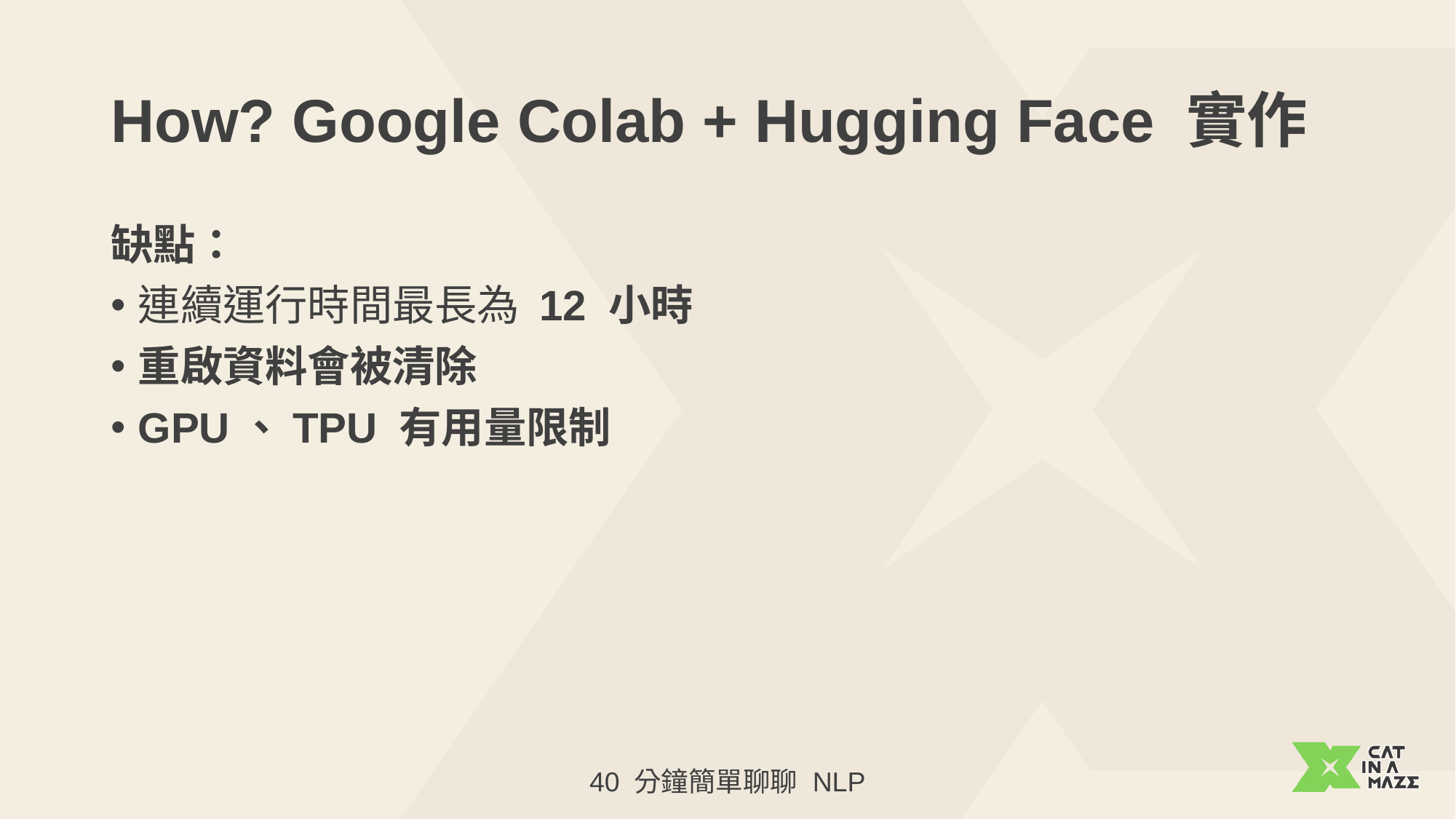

# How? Google Colab + Hugging Face 實作
缺點：
連續運行時間最長為 12 小時
重啟資料會被清除
GPU、TPU 有用量限制
40 分鐘簡單聊聊 NLP